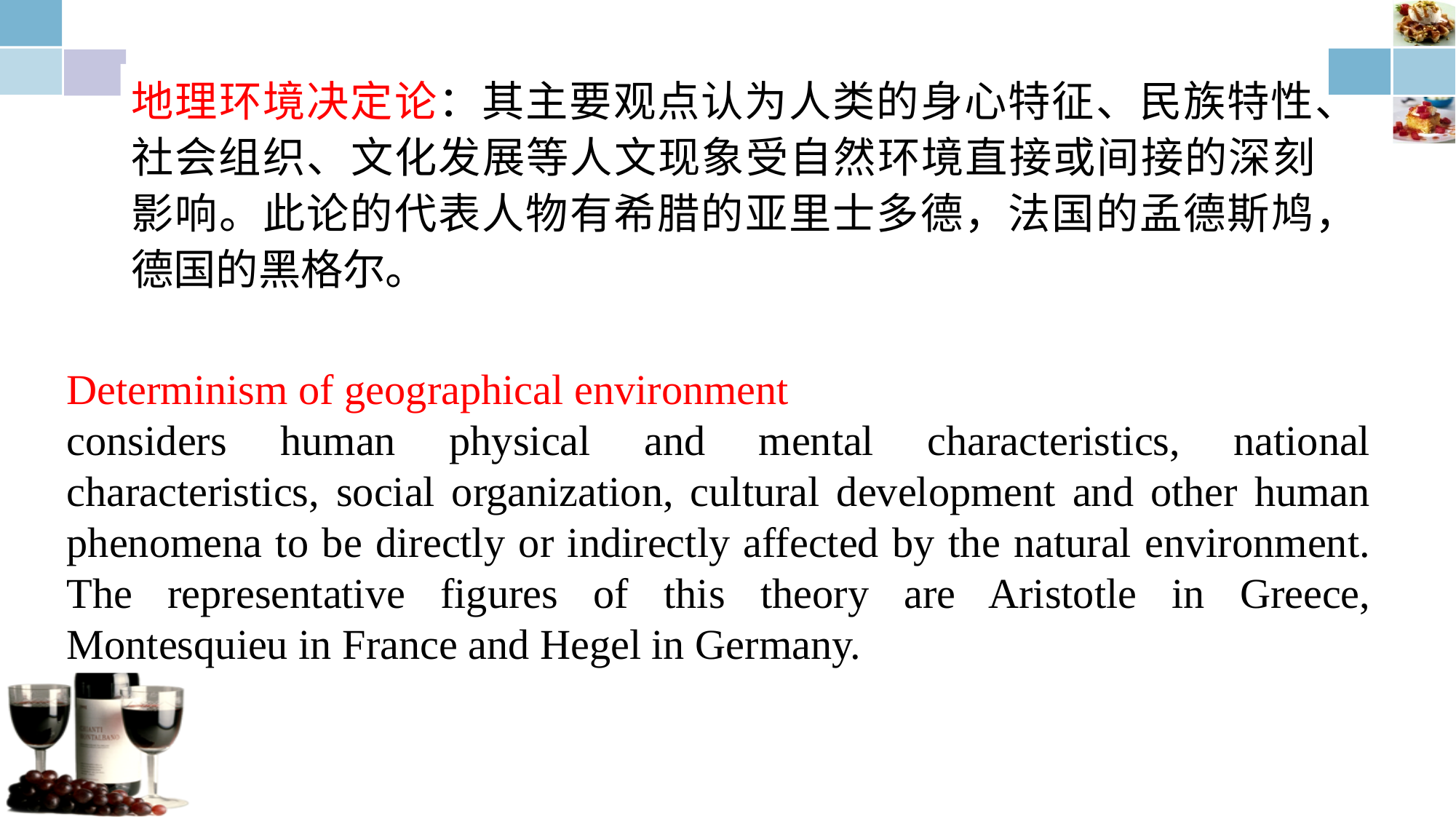

地理环境决定论：其主要观点认为人类的身心特征、民族特性、社会组织、文化发展等人文现象受自然环境直接或间接的深刻影响。此论的代表人物有希腊的亚里士多德，法国的孟德斯鸠，德国的黑格尔。
Determinism of geographical environment
considers human physical and mental characteristics, national characteristics, social organization, cultural development and other human phenomena to be directly or indirectly affected by the natural environment. The representative figures of this theory are Aristotle in Greece, Montesquieu in France and Hegel in Germany.